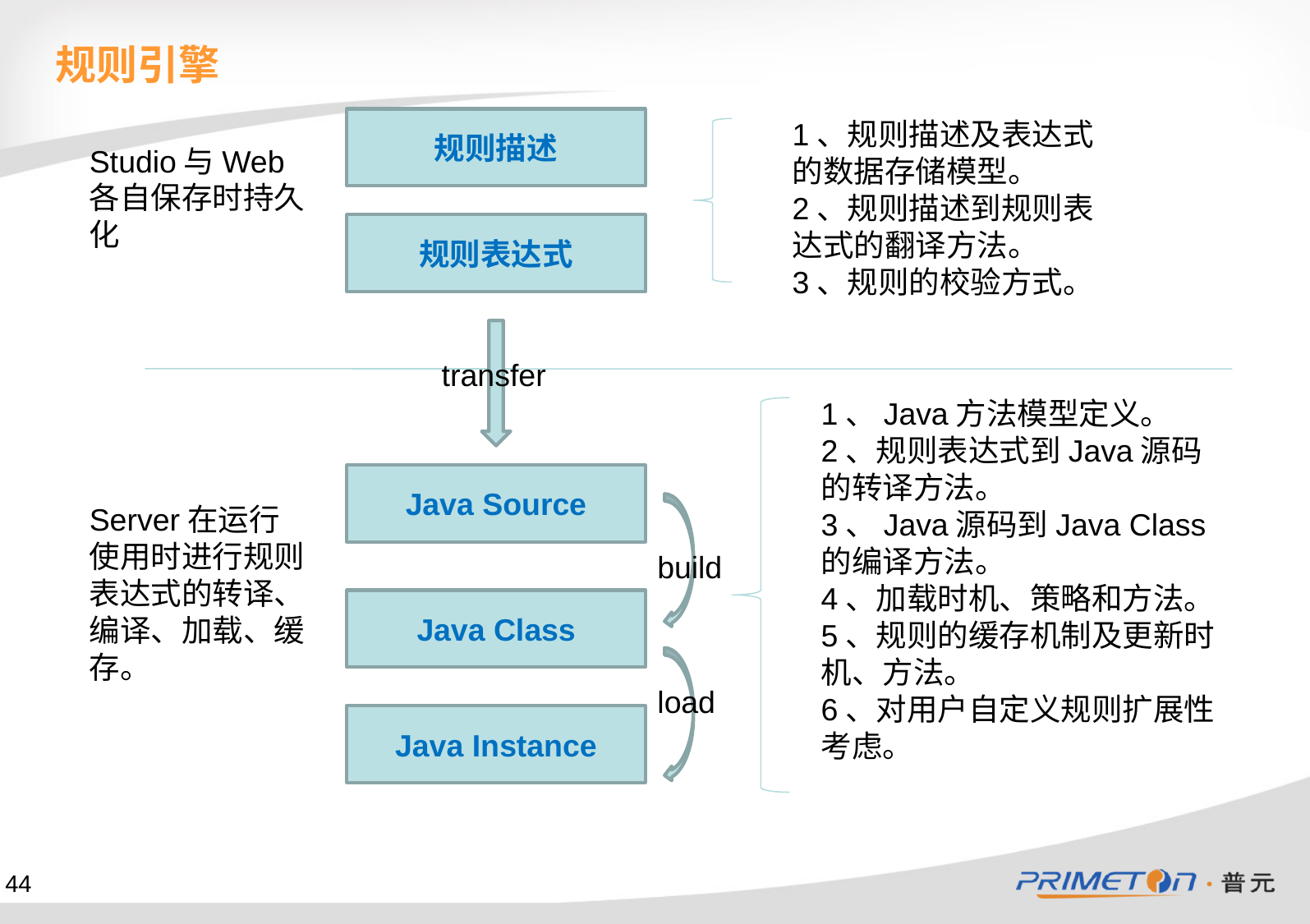

规则引擎
规则描述
1、规则描述及表达式的数据存储模型。
2、规则描述到规则表达式的翻译方法。
3、规则的校验方式。

Studio与Web各自保存时持久化
规则表达式

transfer
1、Java方法模型定义。
2、规则表达式到Java源码的转译方法。
3、Java源码到Java Class的编译方法。
4、加载时机、策略和方法。
5、规则的缓存机制及更新时机、方法。
6、对用户自定义规则扩展性考虑。

Java Source
Server在运行使用时进行规则表达式的转译、编译、加载、缓存。

build
Java Class

load
Java Instance
44